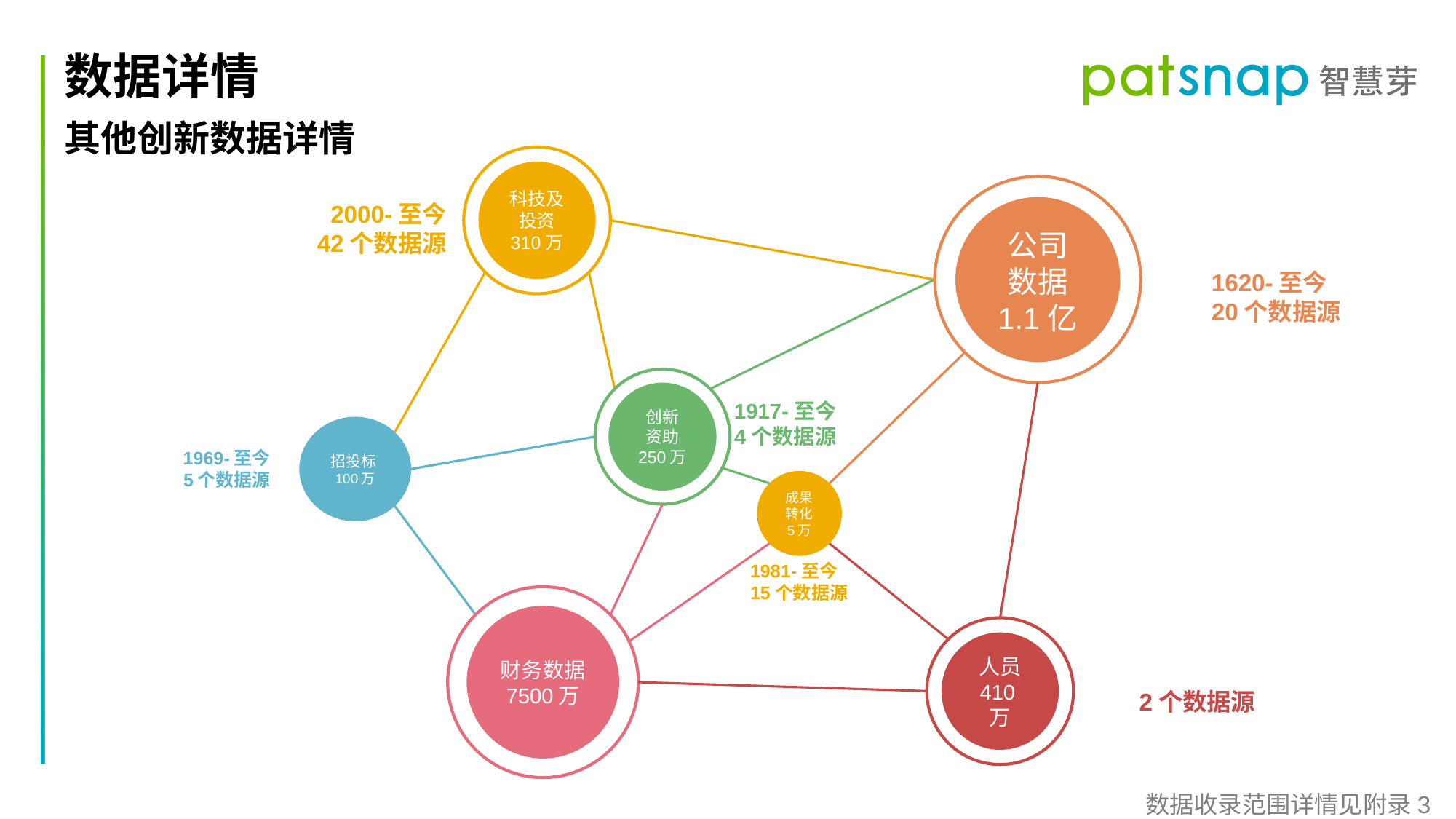

数据详情
其他创新数据详情

科技及投资
310万

公司
数据
1.1亿

2000-至今
42个数据源
1620-至今
20个数据源

创新
资助
250万
1917-至今
4个数据源
招投标100万
1969-至今
5个数据源
成果转化
5万
1981-至今
15个数据源

财务数据
7500万

人员
410万
2个数据源
数据收录范围详情见附录3